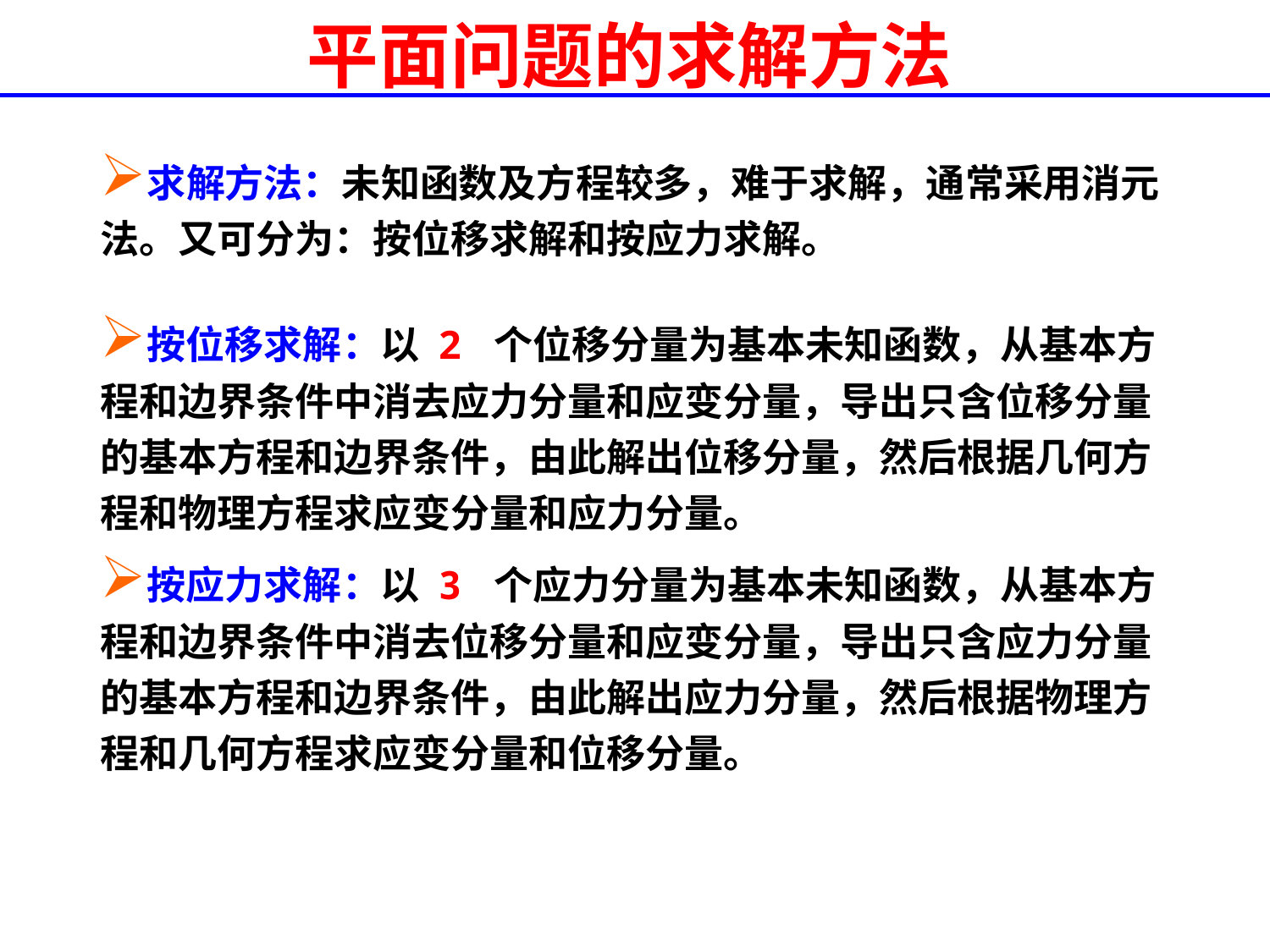

# 平面问题的求解方法
求解方法：未知函数及方程较多，难于求解，通常采用消元法。又可分为：按位移求解和按应力求解。
按位移求解：以 2 个位移分量为基本未知函数，从基本方程和边界条件中消去应力分量和应变分量，导出只含位移分量的基本方程和边界条件，由此解出位移分量，然后根据几何方程和物理方程求应变分量和应力分量。
按应力求解：以 3 个应力分量为基本未知函数，从基本方程和边界条件中消去位移分量和应变分量，导出只含应力分量的基本方程和边界条件，由此解出应力分量，然后根据物理方程和几何方程求应变分量和位移分量。